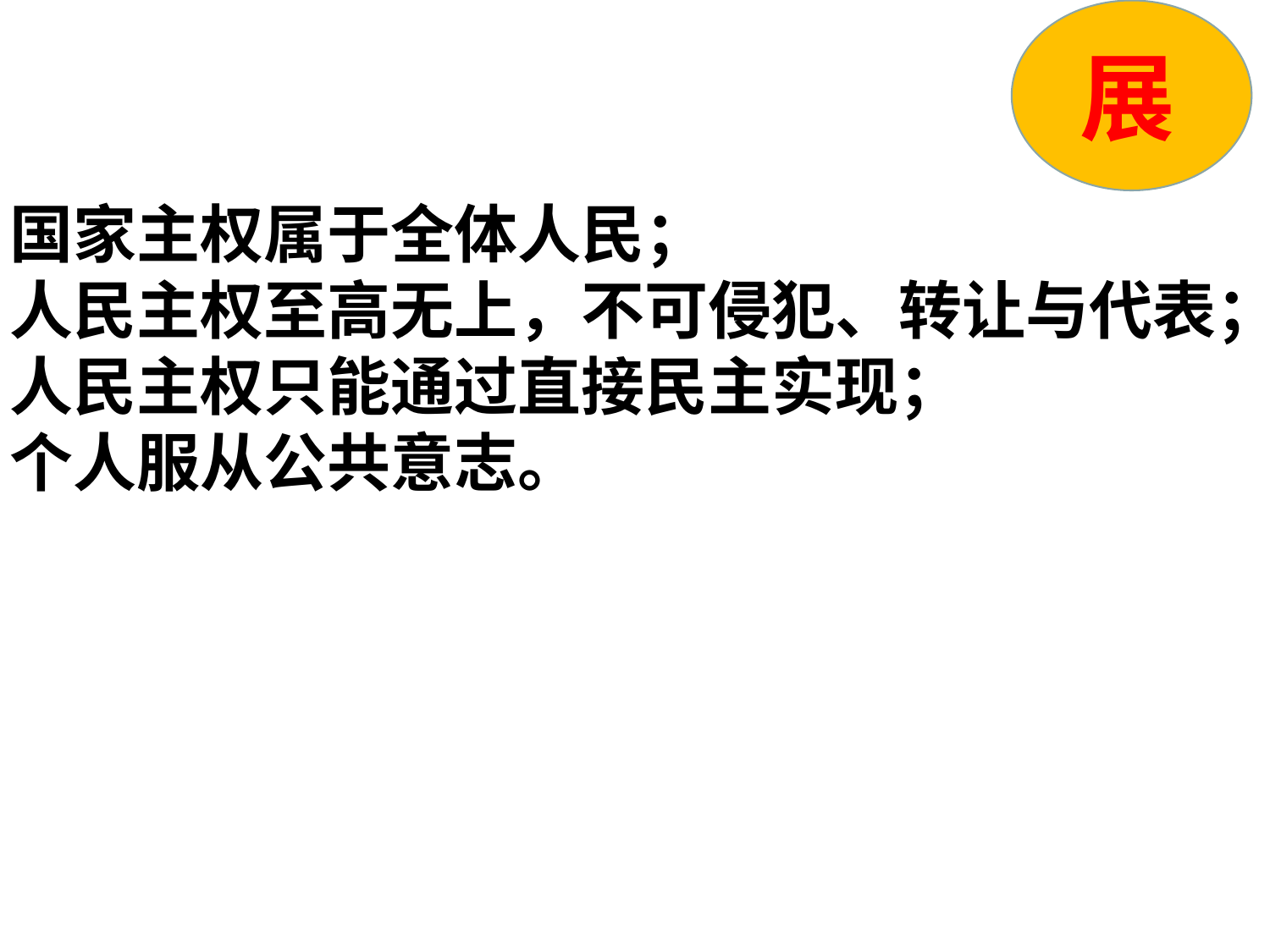

国家主权属于全体人民；
人民主权至高无上，不可侵犯、转让与代表；人民主权只能通过直接民主实现；
个人服从公共意志。
展